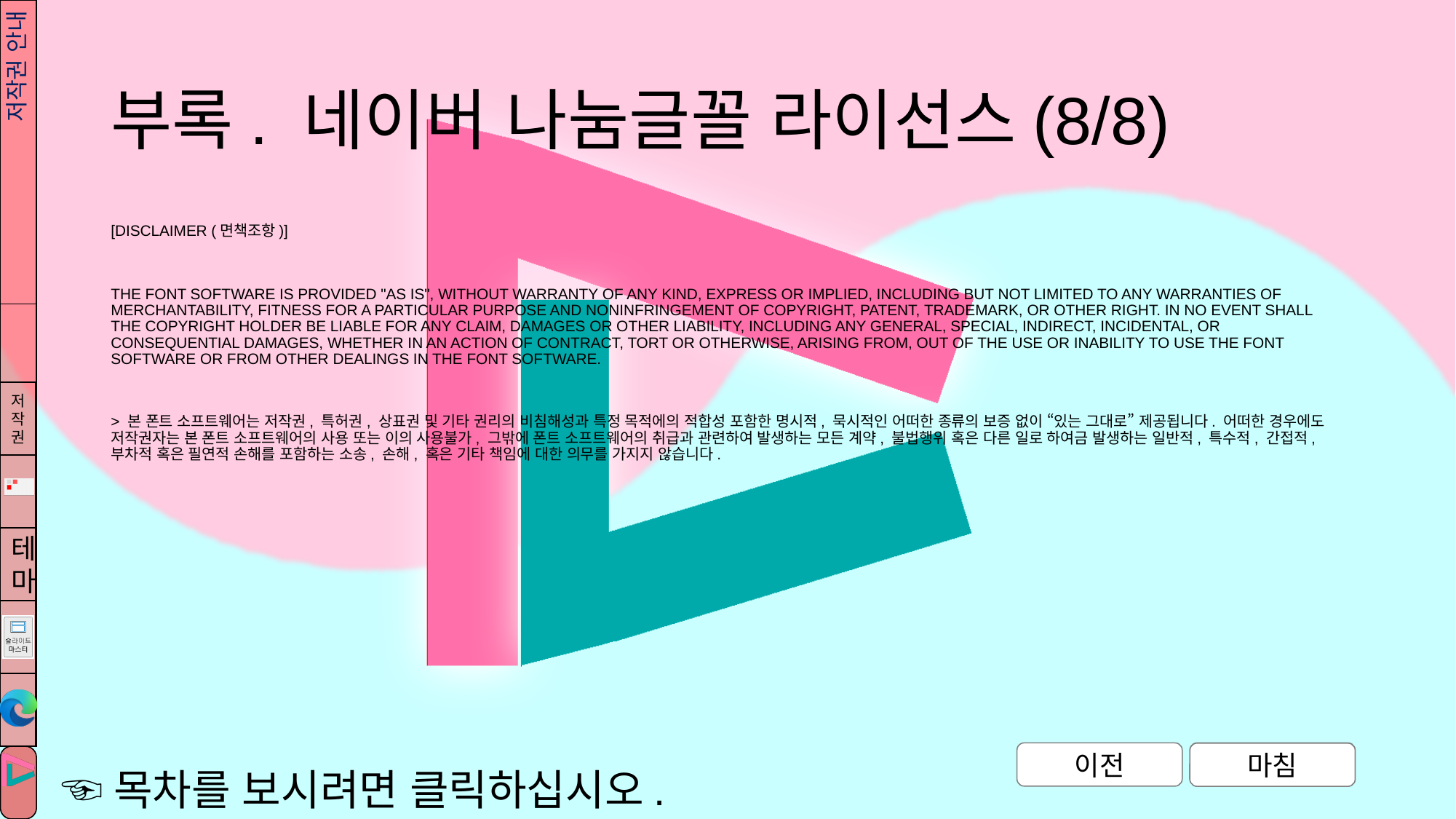

# 부록. 네이버 나눔글꼴 라이선스(8/8)
저작권 안내
[DISCLAIMER (면책조항)]

THE FONT SOFTWARE IS PROVIDED "AS IS", WITHOUT WARRANTY OF ANY KIND, EXPRESS OR IMPLIED, INCLUDING BUT NOT LIMITED TO ANY WARRANTIES OF MERCHANTABILITY, FITNESS FOR A PARTICULAR PURPOSE AND NONINFRINGEMENT OF COPYRIGHT, PATENT, TRADEMARK, OR OTHER RIGHT. IN NO EVENT SHALL THE COPYRIGHT HOLDER BE LIABLE FOR ANY CLAIM, DAMAGES OR OTHER LIABILITY, INCLUDING ANY GENERAL, SPECIAL, INDIRECT, INCIDENTAL, OR CONSEQUENTIAL DAMAGES, WHETHER IN AN ACTION OF CONTRACT, TORT OR OTHERWISE, ARISING FROM, OUT OF THE USE OR INABILITY TO USE THE FONT SOFTWARE OR FROM OTHER DEALINGS IN THE FONT SOFTWARE.

> 본 폰트 소프트웨어는 저작권, 특허권, 상표권 및 기타 권리의 비침해성과 특정 목적에의 적합성 포함한 명시적, 묵시적인 어떠한 종류의 보증 없이 “있는 그대로” 제공됩니다. 어떠한 경우에도 저작권자는 본 폰트 소프트웨어의 사용 또는 이의 사용불가, 그밖에 폰트 소프트웨어의 취급과 관련하여 발생하는 모든 계약, 불법행위 혹은 다른 일로 하여금 발생하는 일반적, 특수적, 간접적, 부차적 혹은 필연적 손해를 포함하는 소송, 손해, 혹은 기타 책임에 대한 의무를 가지지 않습니다.
마침
☜목차를 보시려면 클릭하십시오.